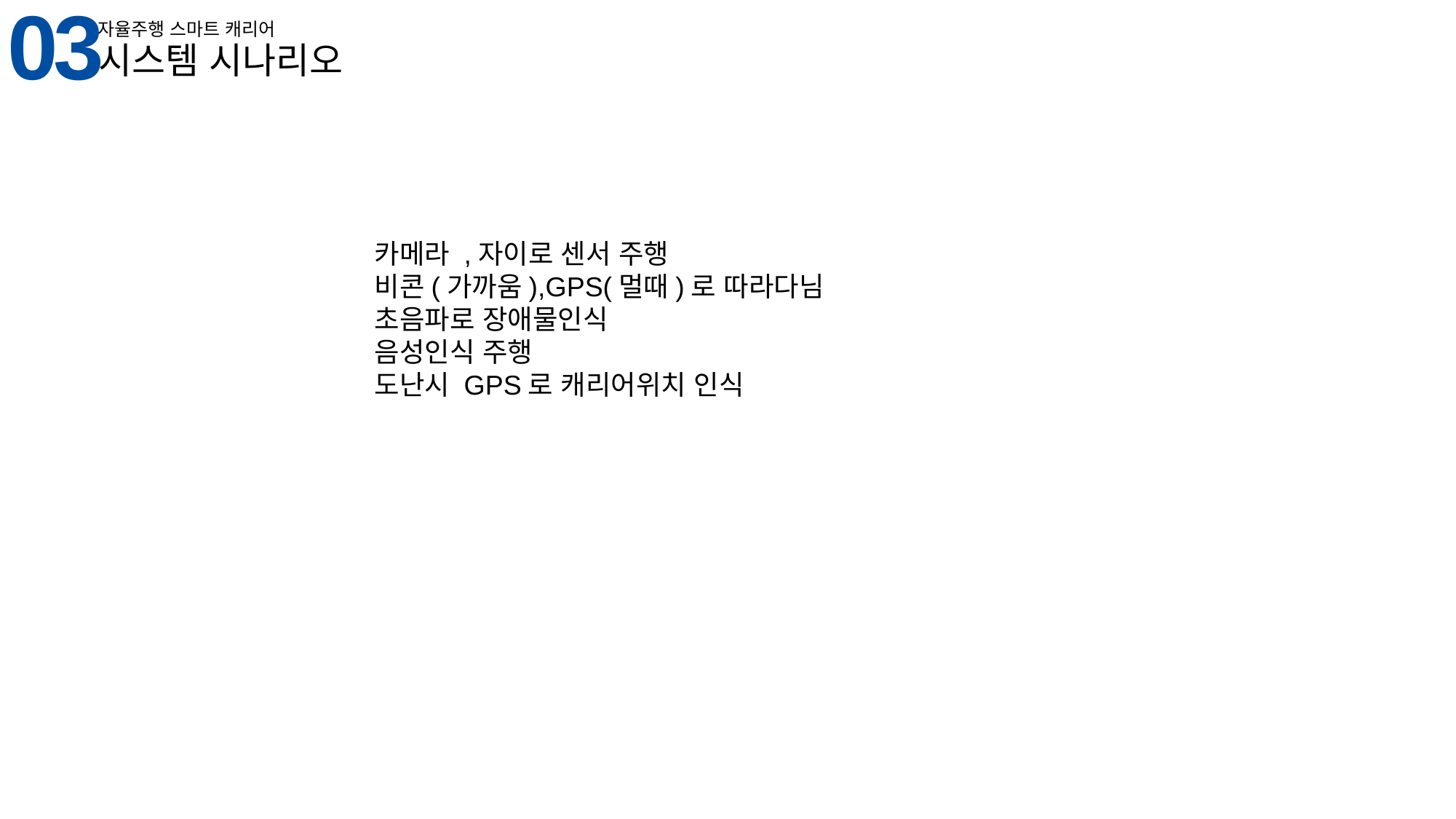

03
자율주행 스마트 캐리어
시스템 시나리오
카메라 ,자이로 센서 주행
비콘(가까움),GPS(멀때)로 따라다님
초음파로 장애물인식
음성인식 주행
도난시 GPS로 캐리어위치 인식